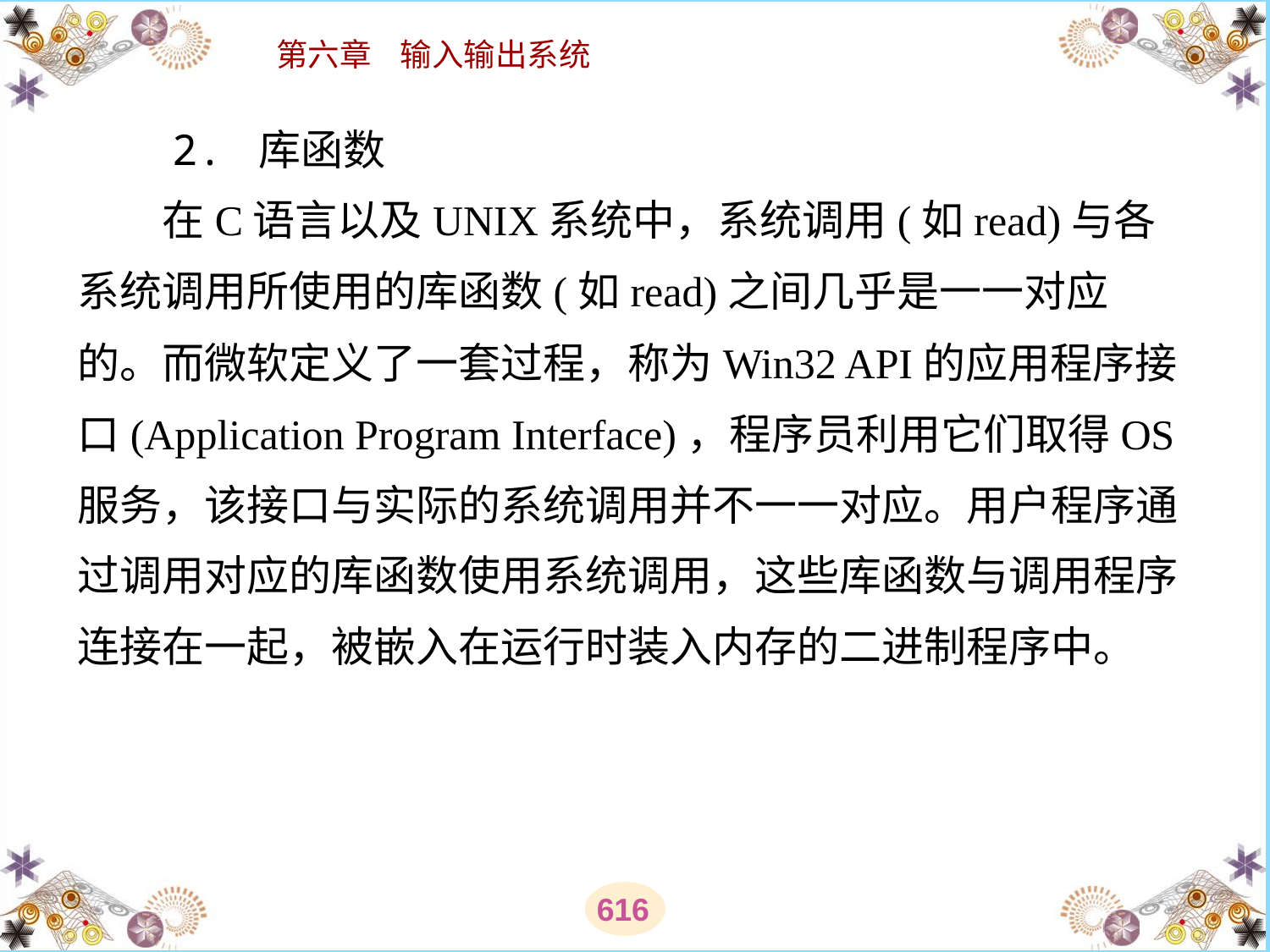

# 2. 库函数 　　在C语言以及UNIX系统中，系统调用(如read)与各系统调用所使用的库函数(如read)之间几乎是一一对应的。而微软定义了一套过程，称为Win32 API的应用程序接口(Application Program Interface)，程序员利用它们取得OS服务，该接口与实际的系统调用并不一一对应。用户程序通过调用对应的库函数使用系统调用，这些库函数与调用程序连接在一起，被嵌入在运行时装入内存的二进制程序中。